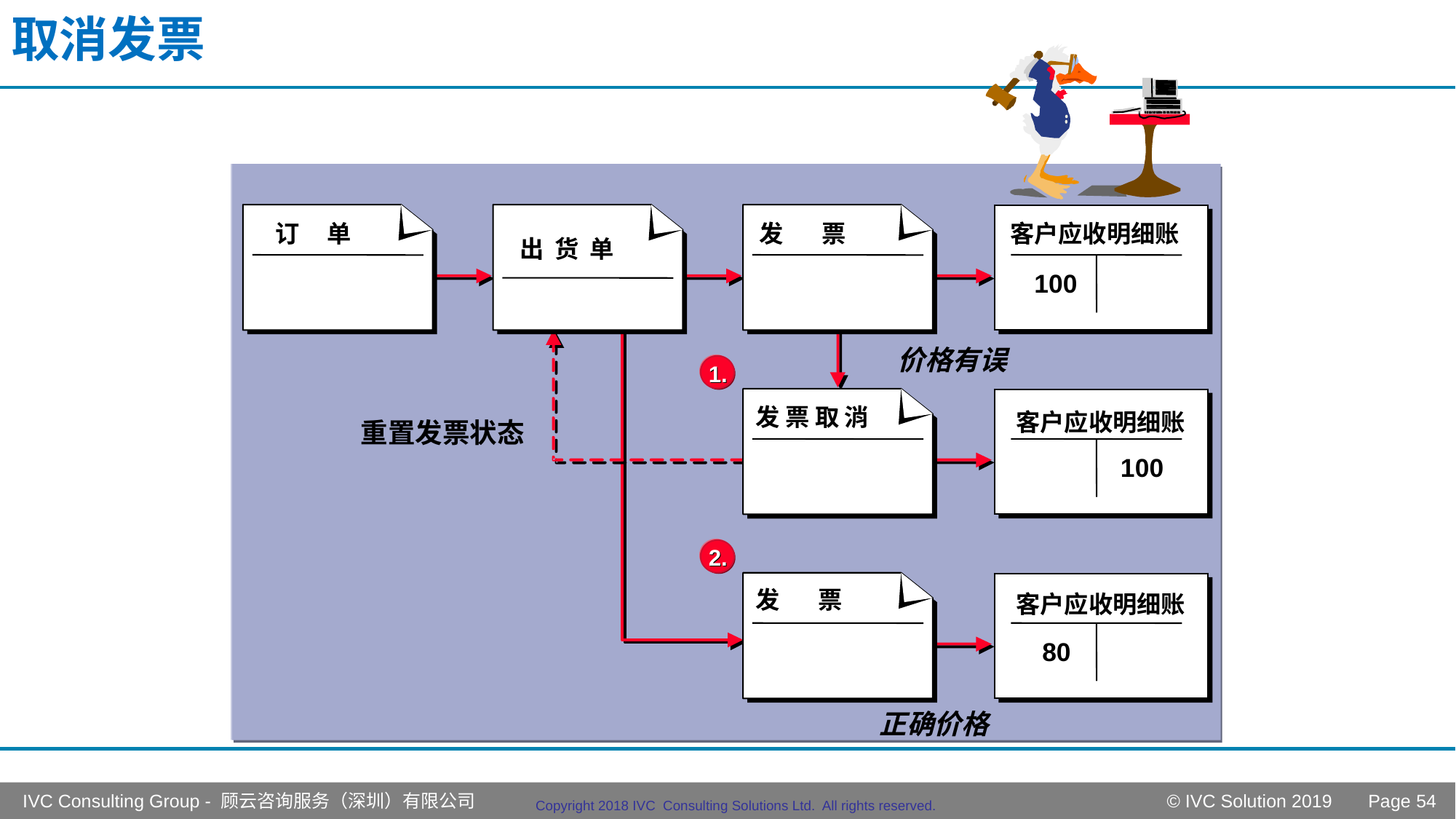

# 取消发票

订     单
发       票
客户应收明细账
出  货  单

100

价格有误

1.
1.

发 票 取 消

客户应收明细账
重置发票状态

100

2.
2.

发       票

客户应收明细账

80

正确价格